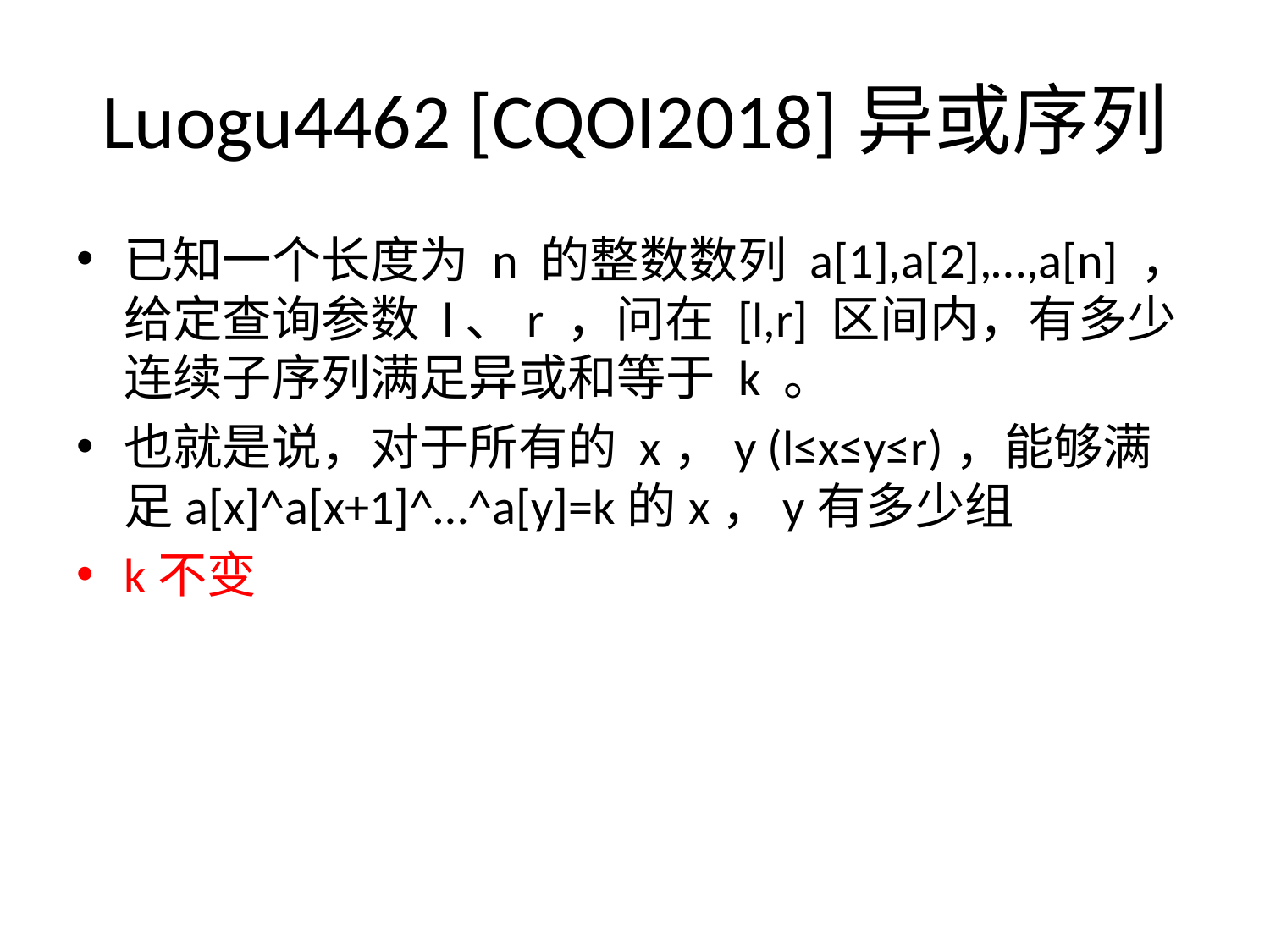

# Luogu4462 [CQOI2018]异或序列
已知一个长度为 n 的整数数列 a[1],a[2],…,a[n] ，给定查询参数 l、r ，问在 [l,r] 区间内，有多少连续子序列满足异或和等于 k 。
也就是说，对于所有的 x，y (l≤x≤y≤r)，能够满足a[x]^a[x+1]^…^a[y]=k的x，y有多少组
k不变